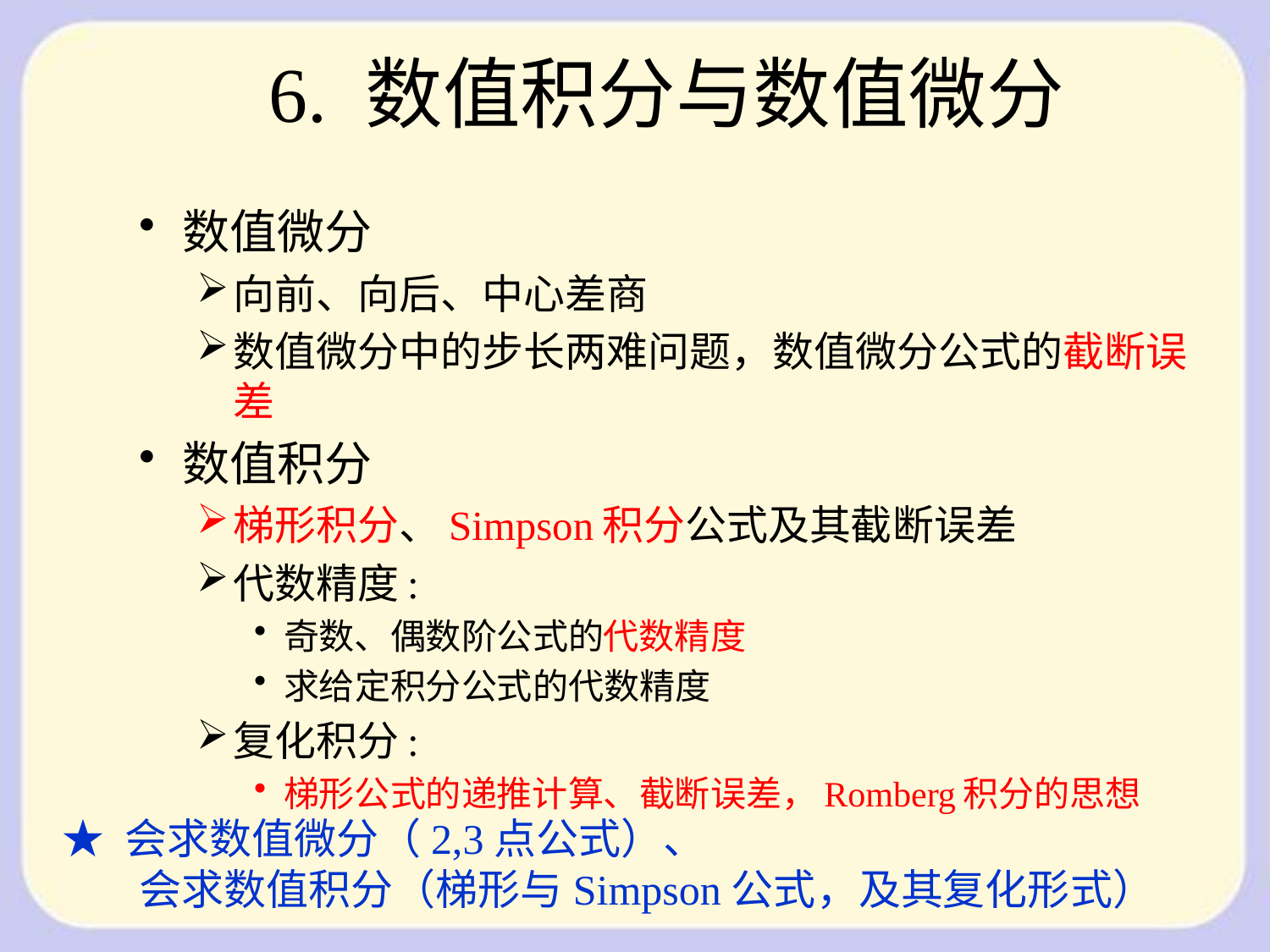

6. 数值积分与数值微分
数值微分
向前、向后、中心差商
数值微分中的步长两难问题，数值微分公式的截断误差
数值积分
梯形积分、Simpson积分公式及其截断误差
代数精度:
奇数、偶数阶公式的代数精度
求给定积分公式的代数精度
复化积分:
梯形公式的递推计算、截断误差，Romberg积分的思想

★ 会求数值微分（2,3点公式）、
       会求数值积分（梯形与Simpson公式，及其复化形式）